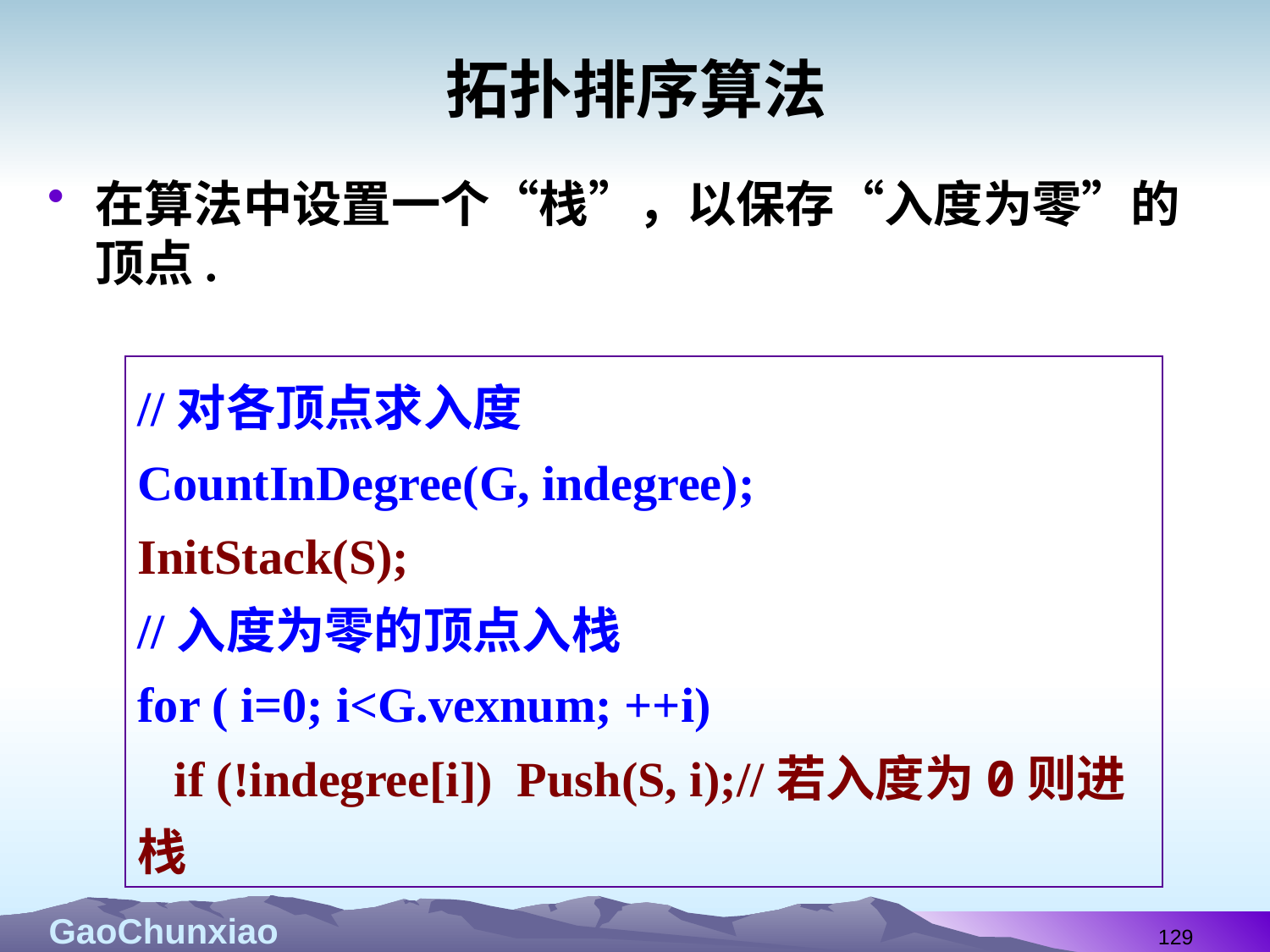

# 拓扑排序算法
在算法中设置一个“栈”，以保存“入度为零”的顶点.
//对各顶点求入度
CountInDegree(G, indegree);
InitStack(S);
//入度为零的顶点入栈
for ( i=0; i<G.vexnum; ++i)
   if (!indegree[i])  Push(S, i);//若入度为0则进栈
129